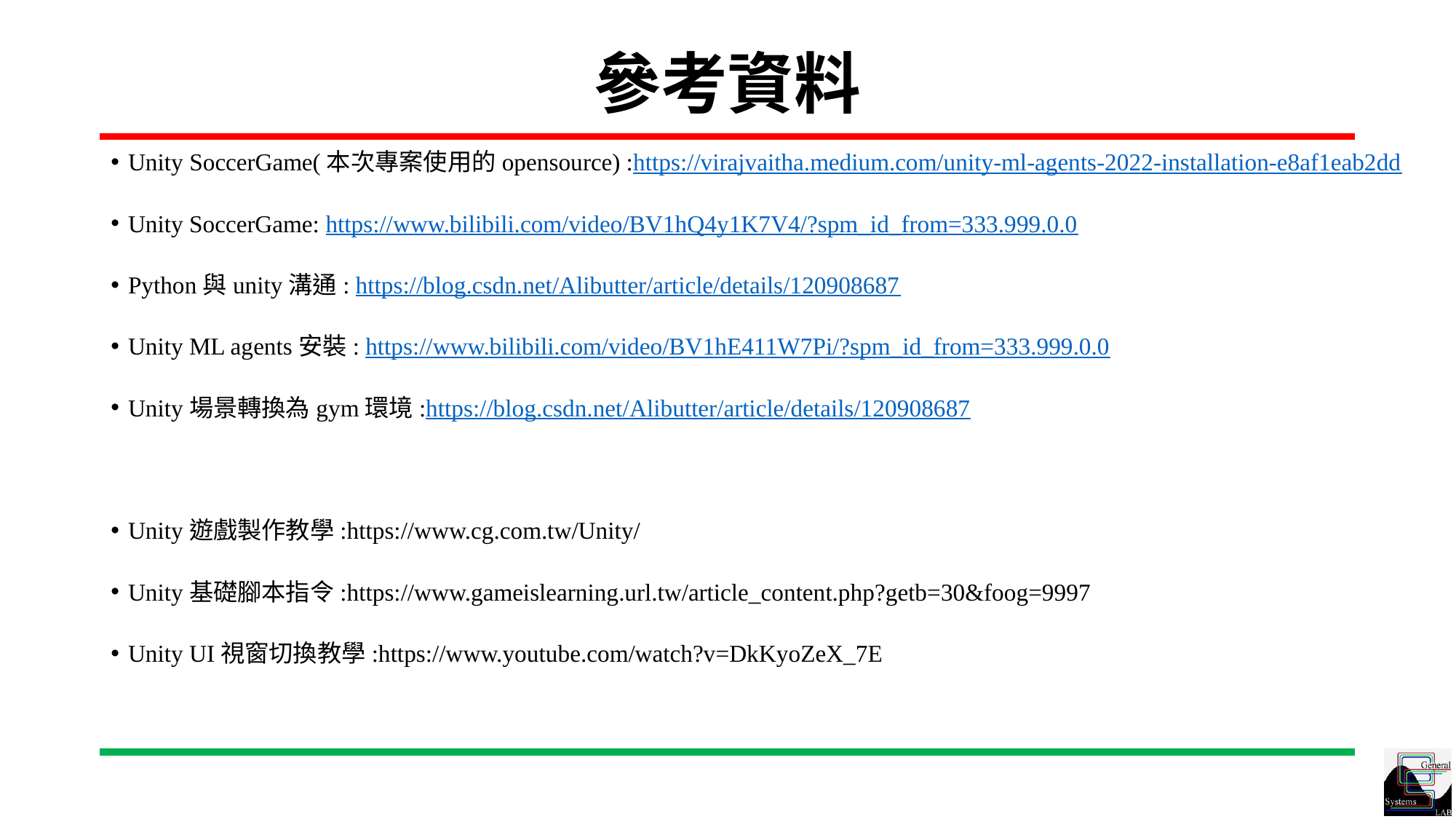

# 參考資料
Unity SoccerGame(本次專案使用的opensource) :https://virajvaitha.medium.com/unity-ml-agents-2022-installation-e8af1eab2dd

Unity SoccerGame: https://www.bilibili.com/video/BV1hQ4y1K7V4/?spm_id_from=333.999.0.0

Python與unity溝通: https://blog.csdn.net/Alibutter/article/details/120908687

Unity ML agents安裝: https://www.bilibili.com/video/BV1hE411W7Pi/?spm_id_from=333.999.0.0

Unity場景轉換為gym環境:https://blog.csdn.net/Alibutter/article/details/120908687

Unity遊戲製作教學:https://www.cg.com.tw/Unity/

Unity基礎腳本指令:https://www.gameislearning.url.tw/article_content.php?getb=30&foog=9997

Unity UI視窗切換教學:https://www.youtube.com/watch?v=DkKyoZeX_7E